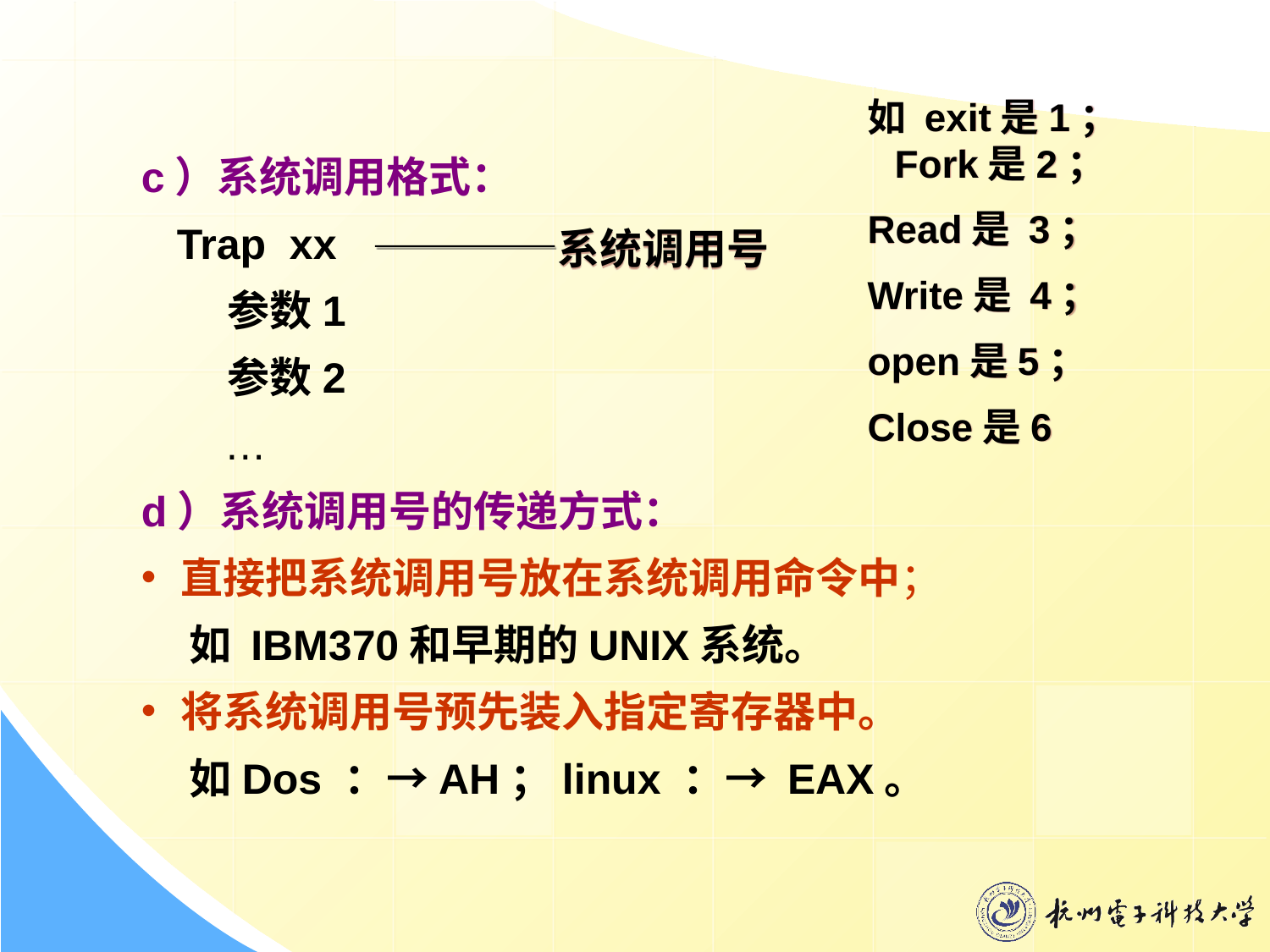

如 exit是1；   Fork是2；
Read是 3；
Write是 4；
open是5；
Close是6
c）系统调用格式：
   Trap  xx
        参数1
        参数2
       …
d）系统调用号的传递方式：
直接把系统调用号放在系统调用命令中；
     如 IBM370和早期的UNIX系统。
将系统调用号预先装入指定寄存器中。
    如Dos ：→AH；linux ：→ EAX。
系统调用号